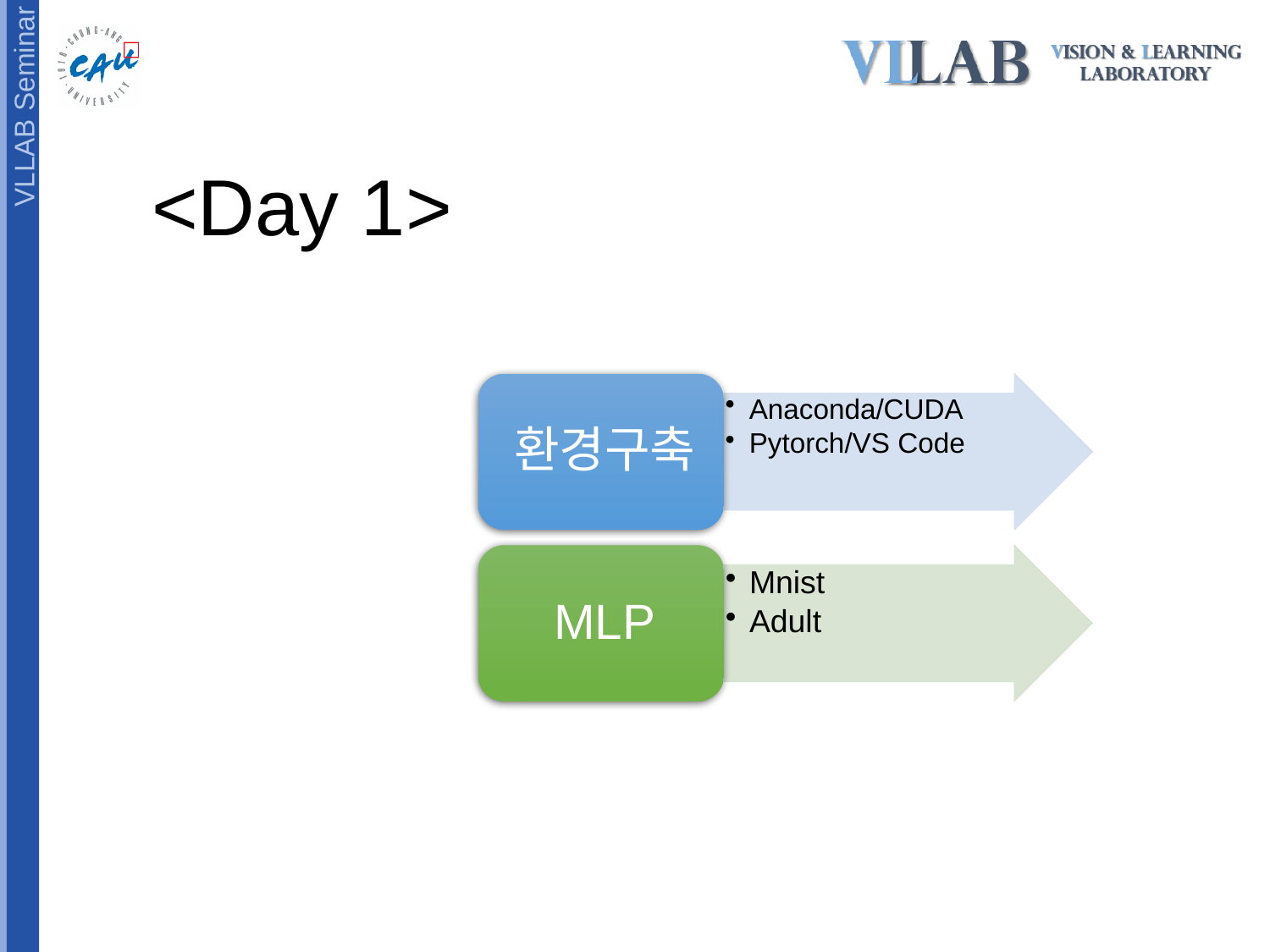

# <Day 1>
Anaconda/CUDA
Pytorch/VS Code

환경구축
Mnist
Adult
MLP